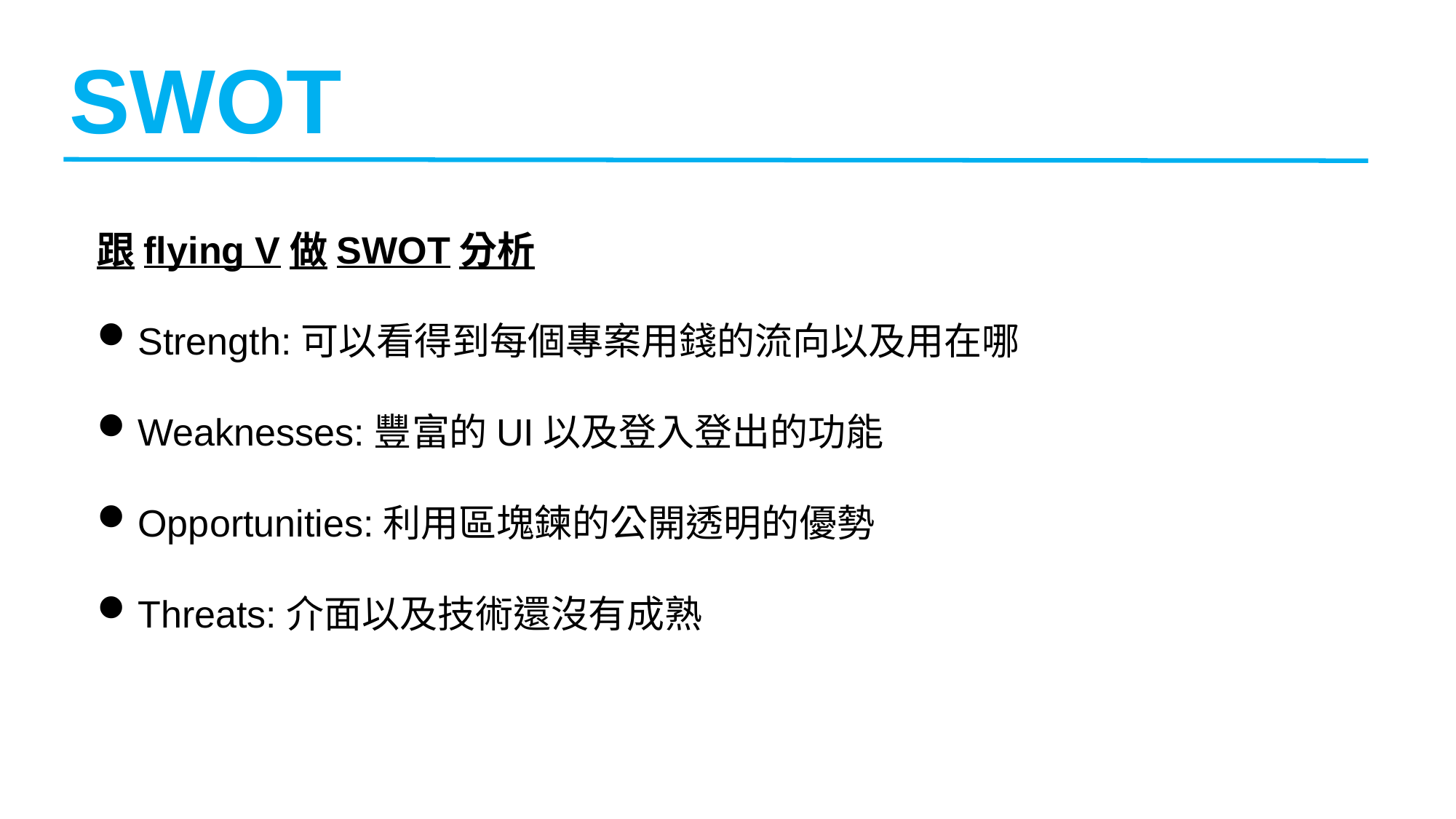

SWOT

跟flying V做SWOT分析

Strength:可以看得到每個專案用錢的流向以及用在哪

Weaknesses:豐富的UI以及登入登出的功能

Opportunities:利用區塊鍊的公開透明的優勢

Threats:介面以及技術還沒有成熟